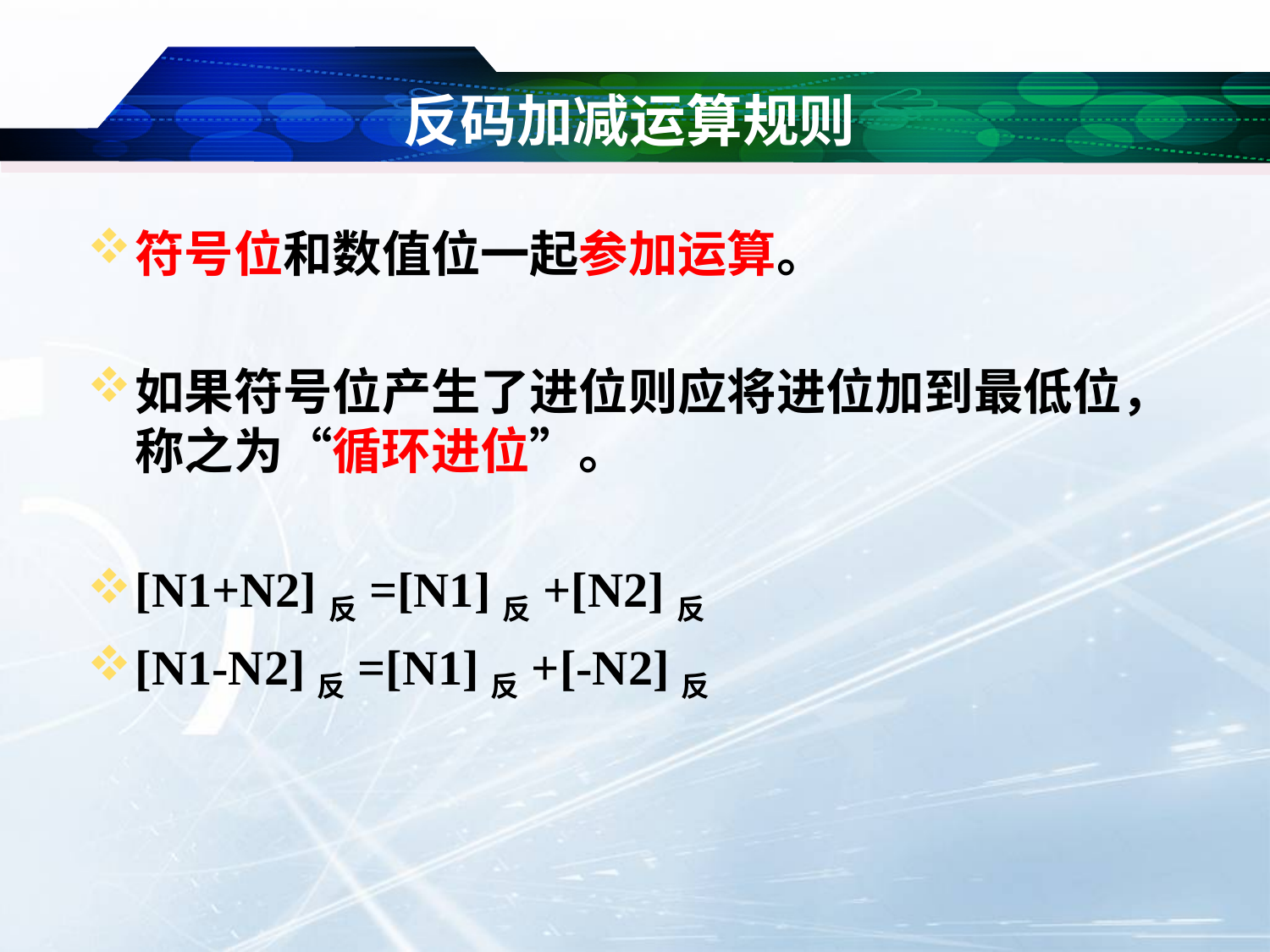

# 反码加减运算规则
符号位和数值位一起参加运算。

如果符号位产生了进位则应将进位加到最低位，称之为“循环进位”。

[N1+N2]反=[N1]反+[N2]反
[N1-N2]反=[N1]反+[-N2]反